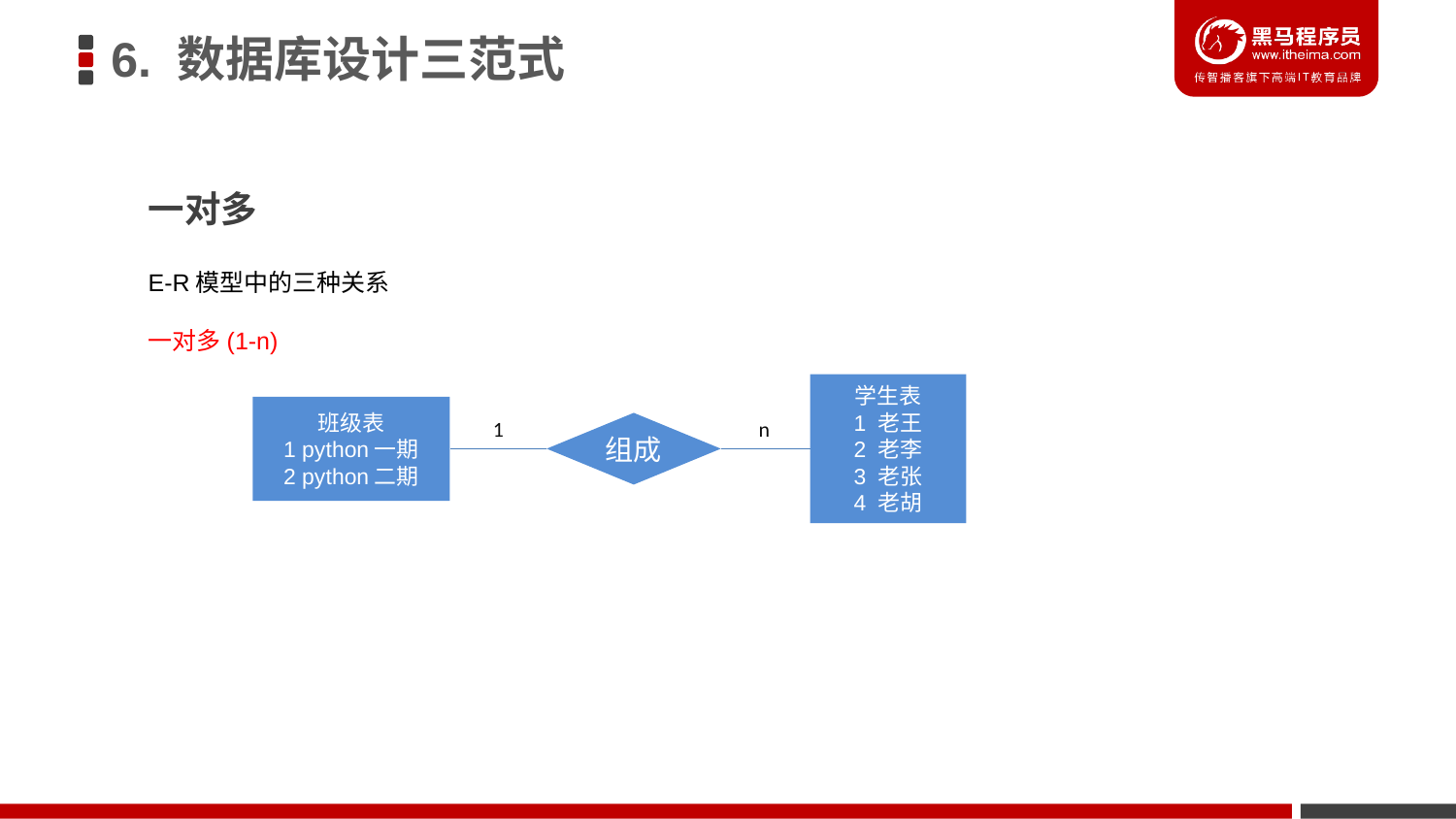

6. 数据库设计三范式
一对多
E-R模型中的三种关系

一对多(1-n)
学生表
1 老王
2 老李
3 老张
4 老胡
班级表
1 python一期
2 python二期
1
n
组成